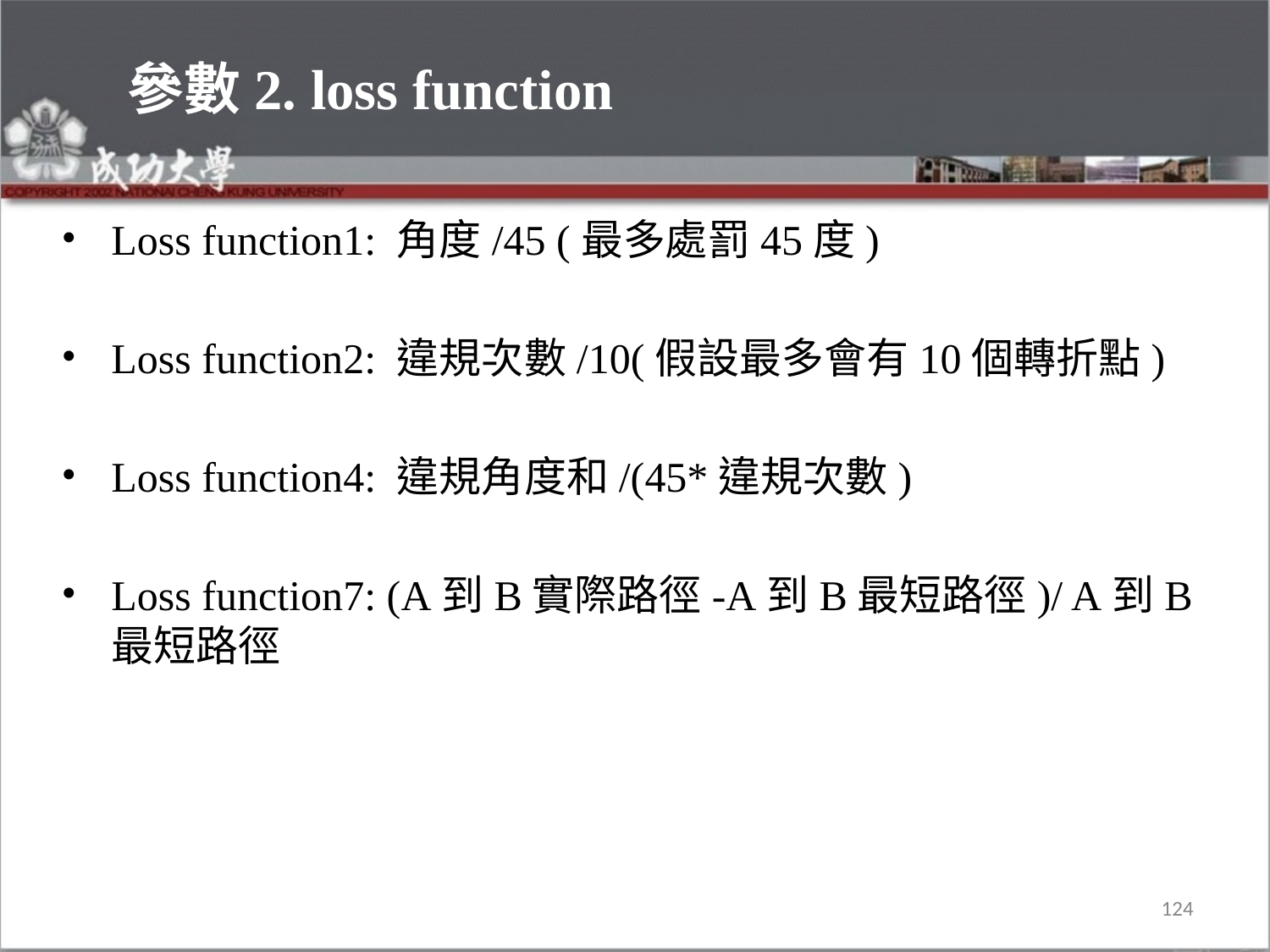

# 參數2. loss function
Loss function1: 角度/45 (最多處罰45度)

Loss function2: 違規次數/10(假設最多會有10個轉折點)

Loss function4: 違規角度和/(45*違規次數)

Loss function7: (A到B實際路徑-A到B最短路徑)/ A到B最短路徑
124